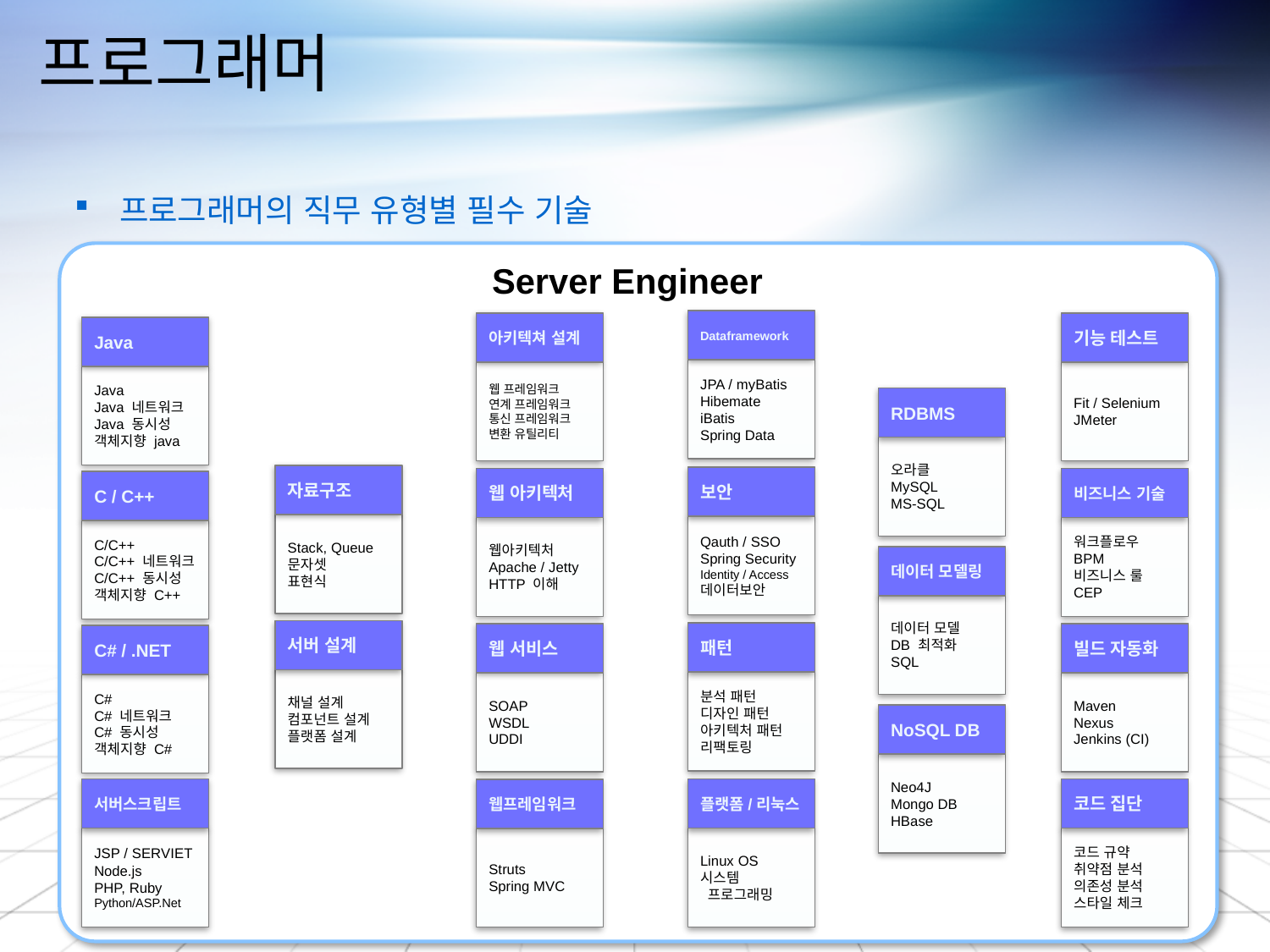

# 프로그래머
 프로그래머의 직무 유형별 필수 기술

Server Engineer
Dataframework
JPA / myBatis
Hibemate
iBatis
Spring Data
아키텍쳐 설계
웹 프레임워크
연계 프레임워크
통신 프레임워크
변환 유틸리티
기능 테스트
Fit / Selenium
JMeter
Java
Java
Java 네트워크
Java 동시성
객체지향 java
RDBMS
오라클
MySQL
MS-SQL
자료구조
Stack, Queue
문자셋
표현식
보안
Qauth / SSO
Spring Security
Identity / Access
데이터보안
웹 아키텍처
웹아키텍처
Apache / Jetty
HTTP 이해
비즈니스 기술
워크플로우
BPM
비즈니스 룰
CEP
C / C++
C/C++
C/C++ 네트워크
C/C++ 동시성
객체지향 C++
데이터 모델링
데이터 모델
DB 최적화
SQL
서버 설계
채널 설계
컴포넌트 설계
플랫폼 설계
패턴
분석 패턴
디자인 패턴
아키텍처 패턴
리팩토링
웹 서비스
SOAP
WSDL
UDDI
빌드 자동화
Maven
Nexus
Jenkins (CI)
C# / .NET
C#
C# 네트워크
C# 동시성
객체지향 C#
NoSQL DB
Neo4J
Mongo DB
HBase
서버스크립트
JSP / SERVIET
Node.js
PHP, Ruby
Python/ASP.Net
플랫폼/리눅스
Linux OS
시스템
 프로그래밍
코드 집단
코드 규약
취약점 분석
의존성 분석
스타일 체크
웹프레임워크
Struts
Spring MVC